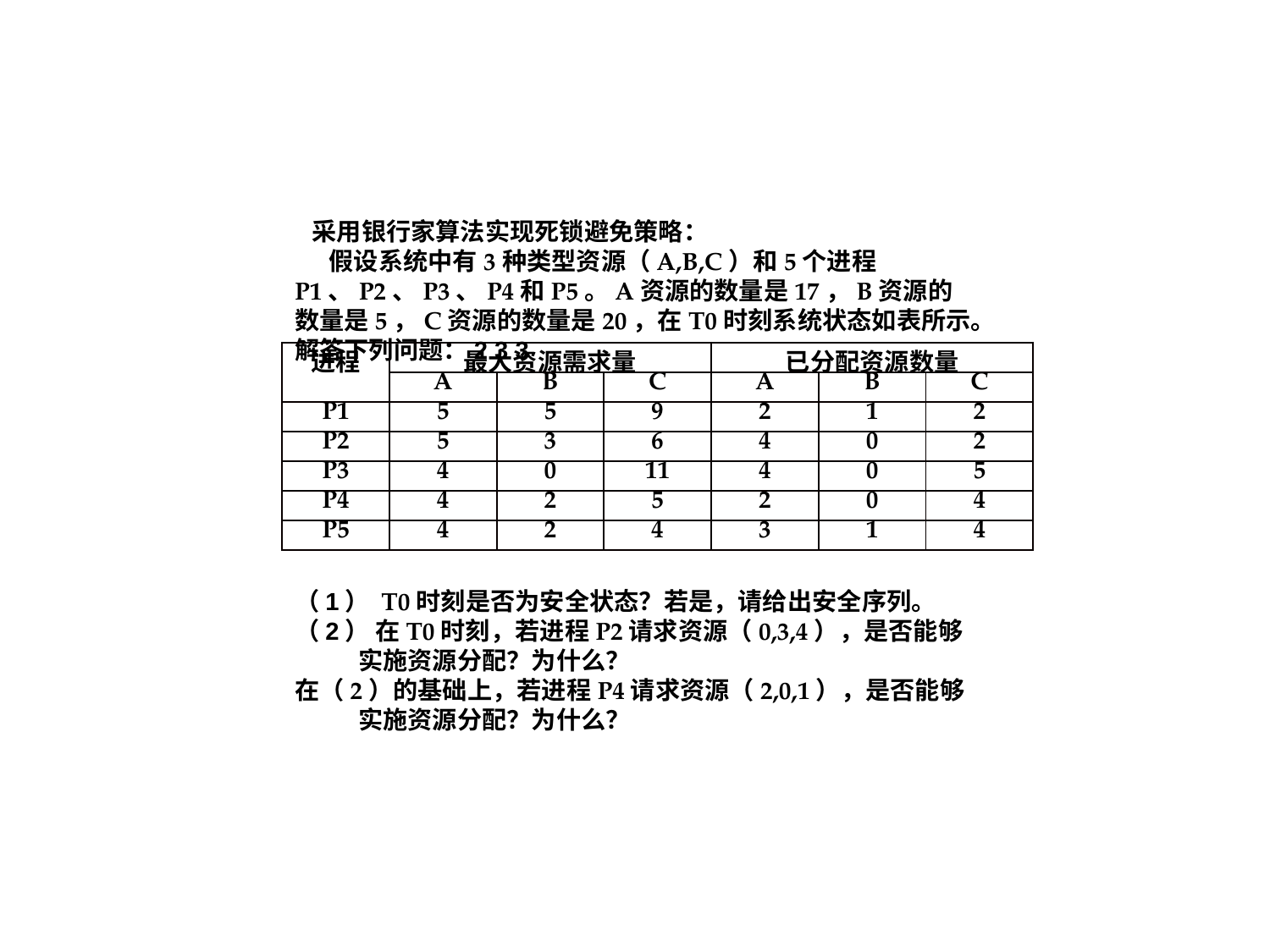

#
  采用银行家算法实现死锁避免策略：
     假设系统中有3种类型资源（A,B,C）和5个进程P1、P2、P3、P4和P5。A资源的数量是17，B资源的数量是5，C资源的数量是20，在T0时刻系统状态如表所示。解答下列问题：2 3 3
| 进程 | 最大资源需求量 |  |  | 已分配资源数量 |  |  |
| --- | --- | --- | --- | --- | --- | --- |
|  | A | B | C | A | B | C |
| P1 | 5 | 5 | 9 | 2 | 1 | 2 |
| P2 | 5 | 3 | 6 | 4 | 0 | 2 |
| P3 | 4 | 0 | 11 | 4 | 0 | 5 |
| P4 | 4 | 2 | 5 | 2 | 0 | 4 |
| P5 | 4 | 2 | 4 | 3 | 1 | 4 |

（1） T0时刻是否为安全状态？若是，请给出安全序列。
（2） 在T0时刻，若进程P2请求资源（0,3,4），是否能够实施资源分配？为什么？
在（2）的基础上，若进程P4请求资源（2,0,1），是否能够实施资源分配？为什么？